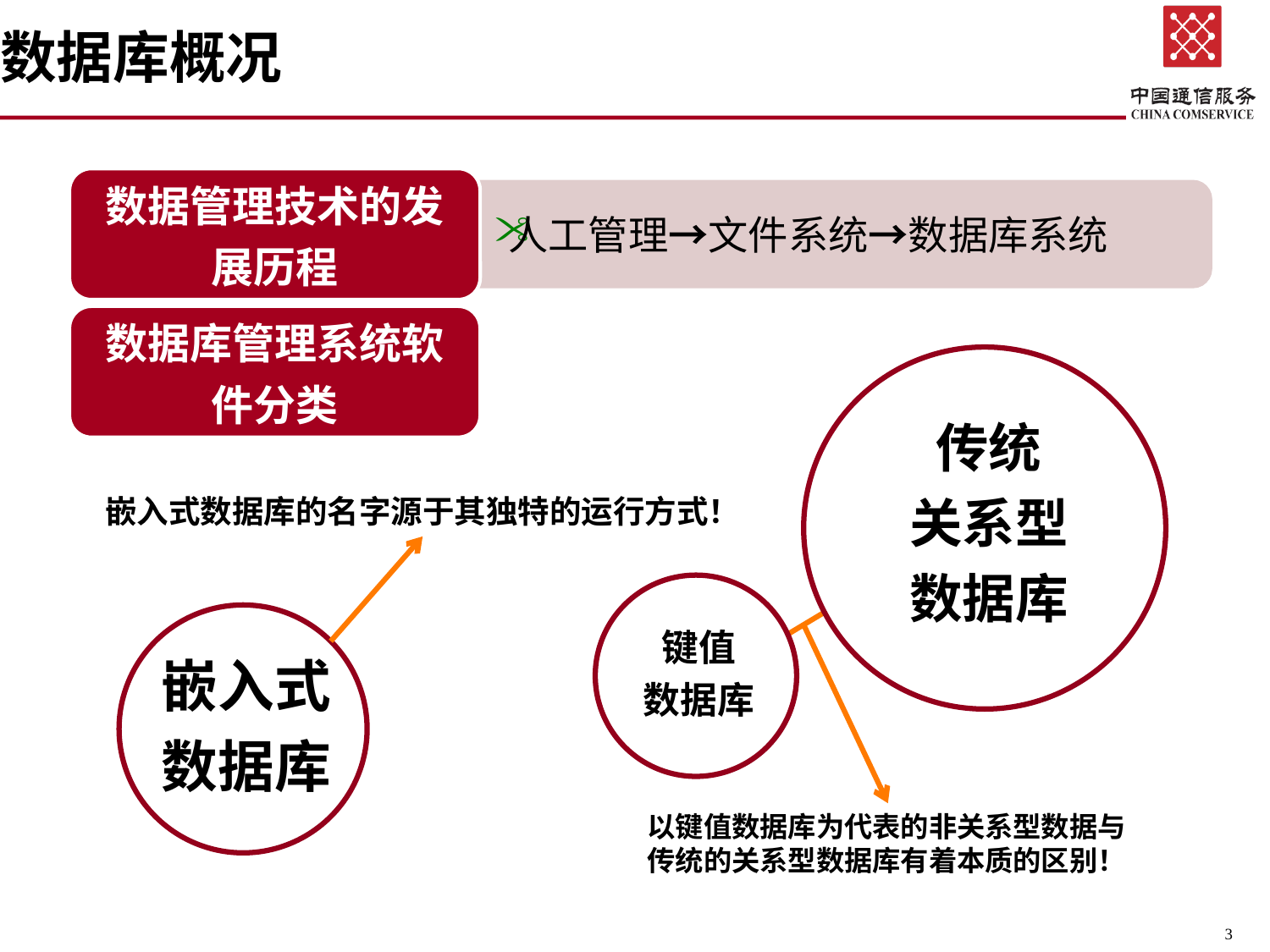

# 数据库概况
数据管理技术的发展历程
人工管理→文件系统→数据库系统
数据库管理系统软件分类

传统
关系型
数据库
嵌入式数据库的名字源于其独特的运行方式！

键值
数据库

嵌入式
数据库
以键值数据库为代表的非关系型数据与传统的关系型数据库有着本质的区别！